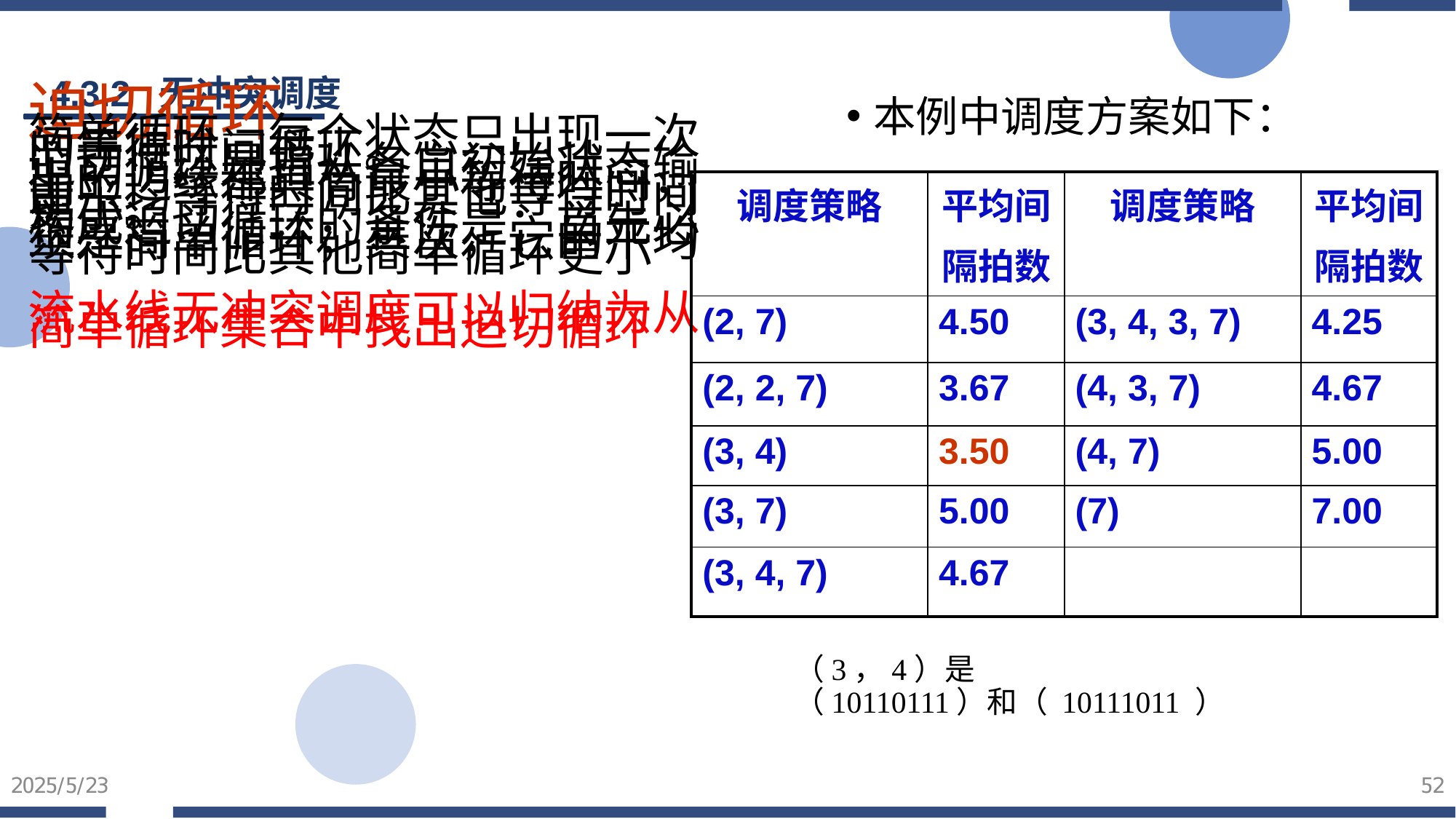

4.3.2  无冲突调度
本例中调度方案如下：
迫切循环
简单循环—每个状态只出现一次的等待时间循环。
迫切循环是指从各自初始状态输出的边缘都具有最小等待时间，即平均等待时间比其他等待时间更小。
构成迫切循环的条件是：首先必须是简单循环；其次，它的平均等待时间比其他简单循环更小

流水线无冲突调度可以归纳为从简单循环集合中找出迫切循环
| 调度策略 | 平均间 隔拍数 | 调度策略 | 平均间 隔拍数 |
| --- | --- | --- | --- |
| (2, 7) | 4.50 | (3, 4, 3, 7) | 4.25 |
| (2, 2, 7) | 3.67 | (4, 3, 7) | 4.67 |
| (3, 4) | 3.50 | (4, 7) | 5.00 |
| (3, 7) | 5.00 | (7) | 7.00 |
| (3, 4, 7) | 4.67 |  |  |
（3，4）是
（10110111）和（ 10111011 ）

2025/5/23
52